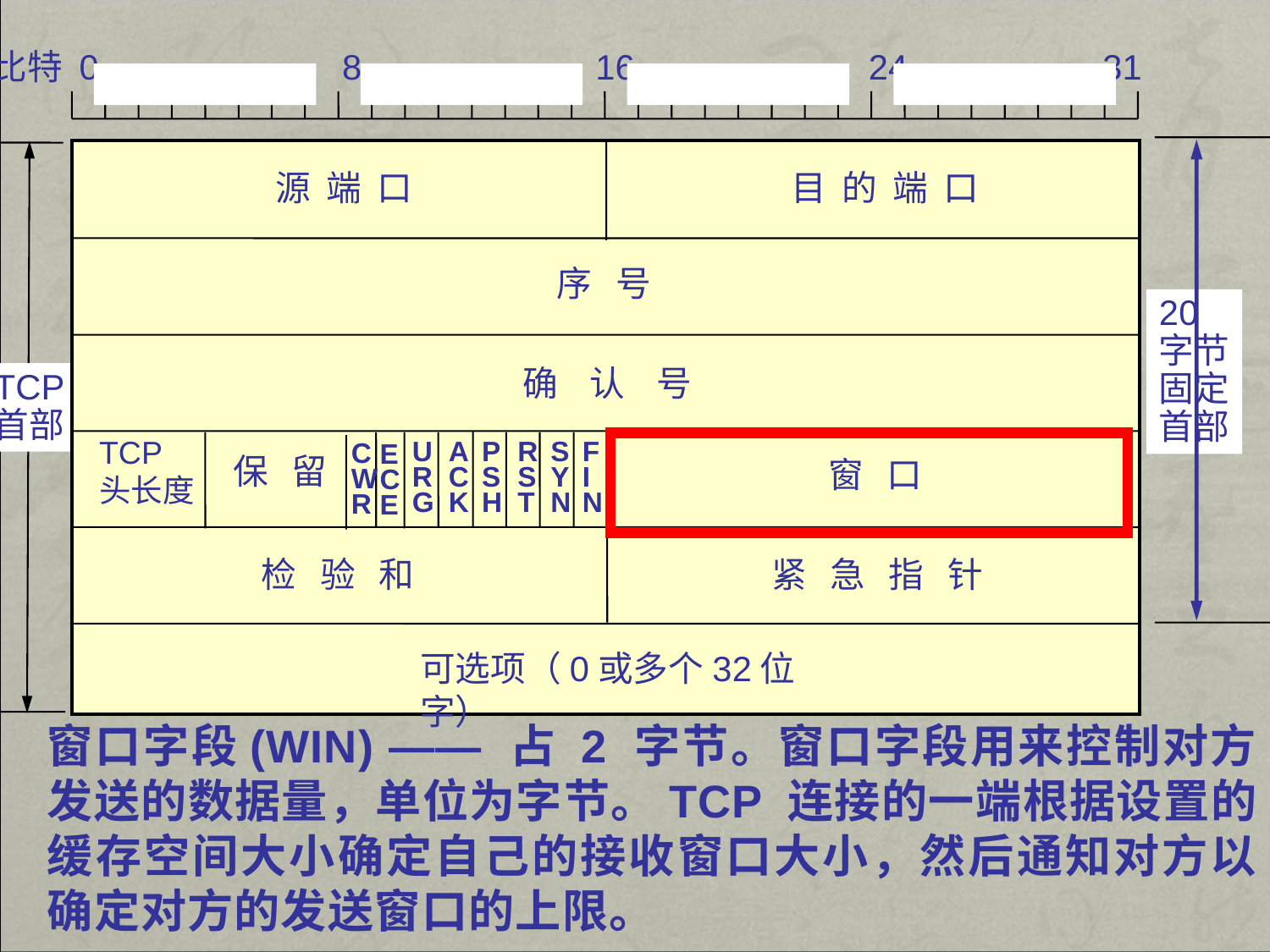

比特 0                         8                        16                        24                    31

源  端  口
目  的  端  口

序   号
20
字节
固定
首部

确    认    号
TCP
首部
TCP头长度

U
R
G
A
C
K
P
S
H
R
S
T
S
Y
N
F
I
N
C
W
R
E
C
E
保   留
窗   口

检   验   和
紧   急   指   针

可选项（0或多个32位字）
# 窗口字段(WIN) —— 占 2 字节。窗口字段用来控制对方发送的数据量，单位为字节。TCP 连接的一端根据设置的缓存空间大小确定自己的接收窗口大小，然后通知对方以确定对方的发送窗口的上限。